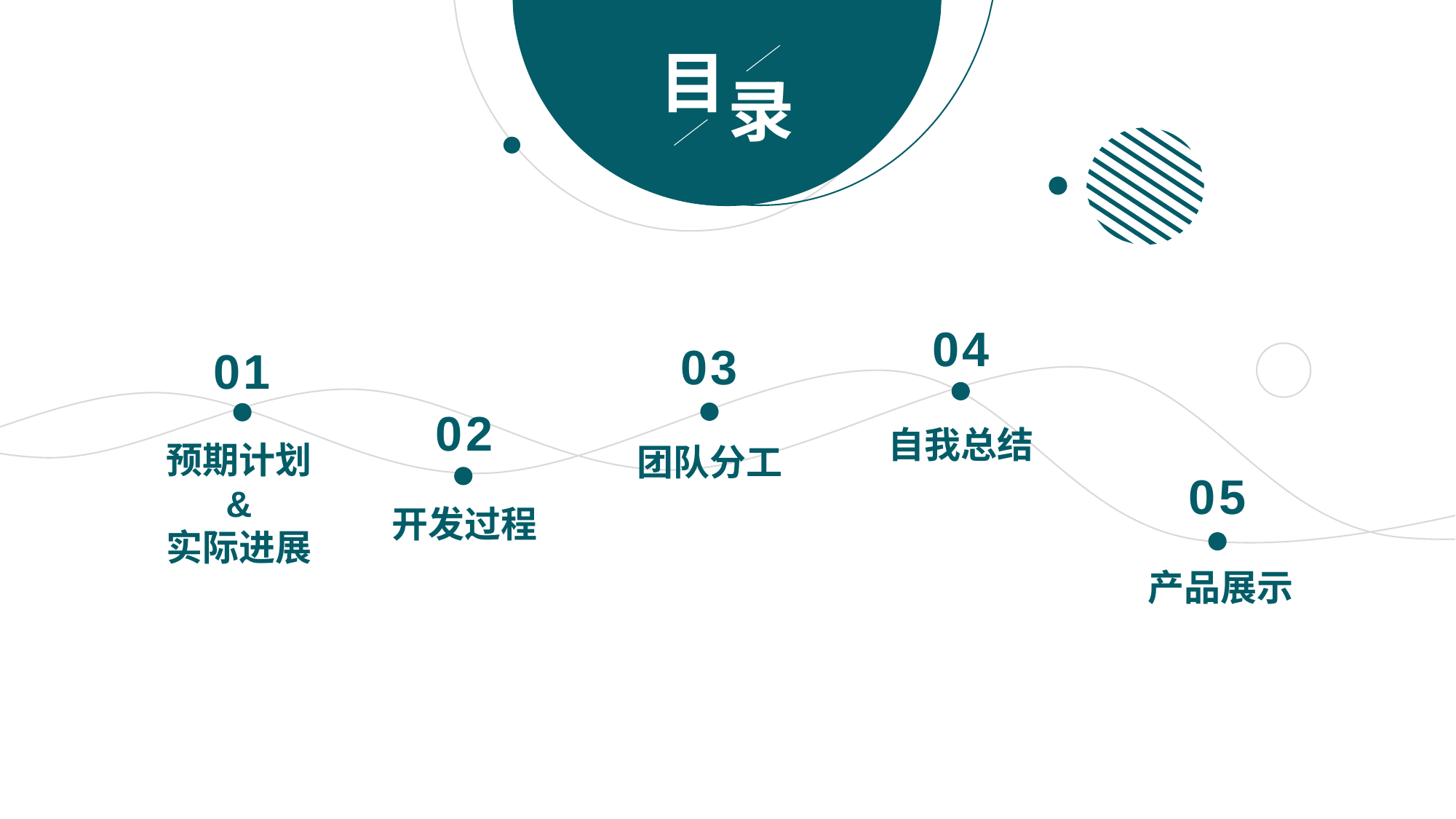

目
录

04
03
01

02

自我总结
预期计划
&
实际进展
团队分工
05

开发过程

产品展示